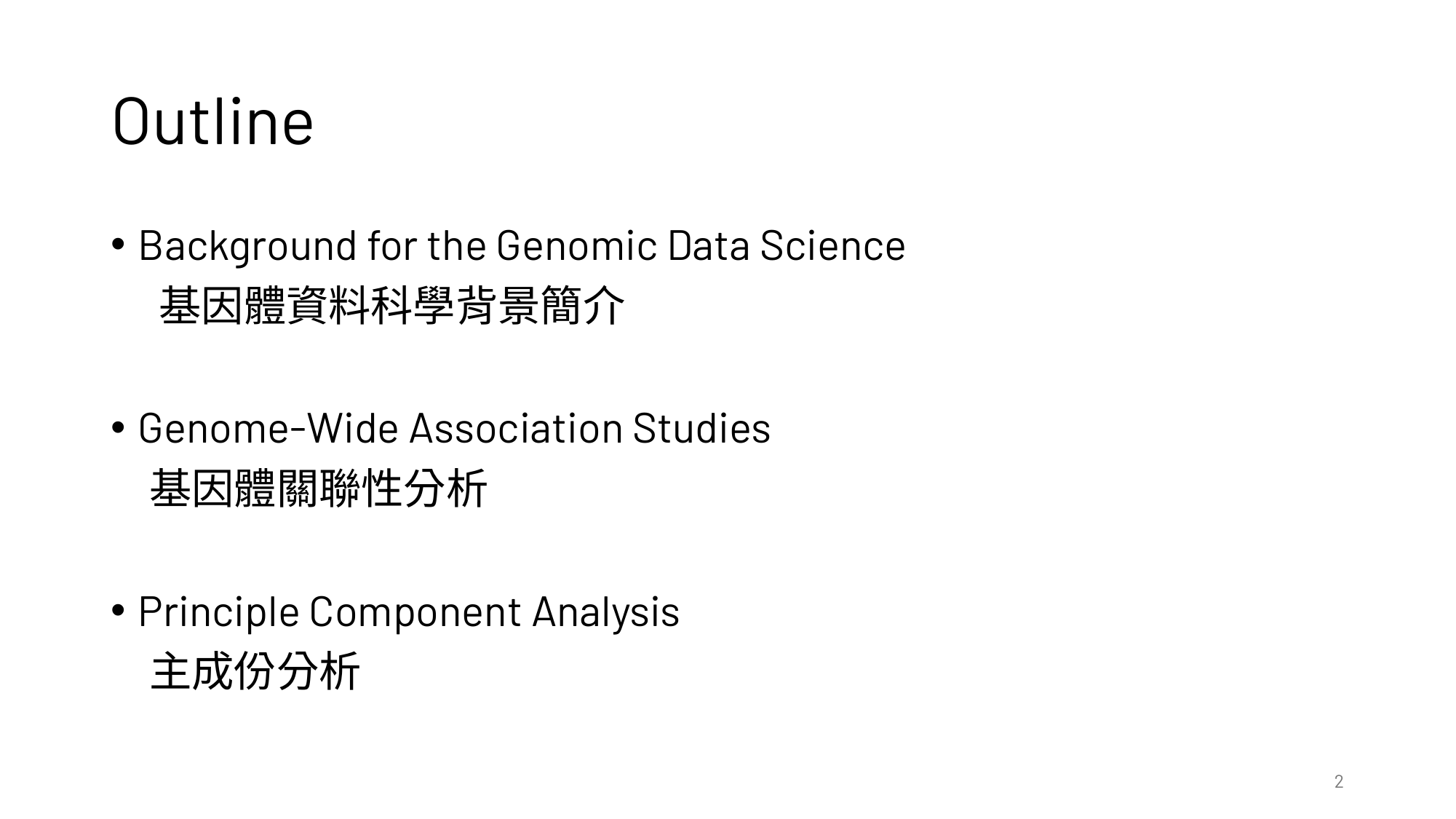

# Outline
Background for the Genomic Data Science
    基因體資料科學背景簡介

Genome-Wide Association Studies
   基因體關聯性分析

Principle Component Analysis
   主成份分析
2